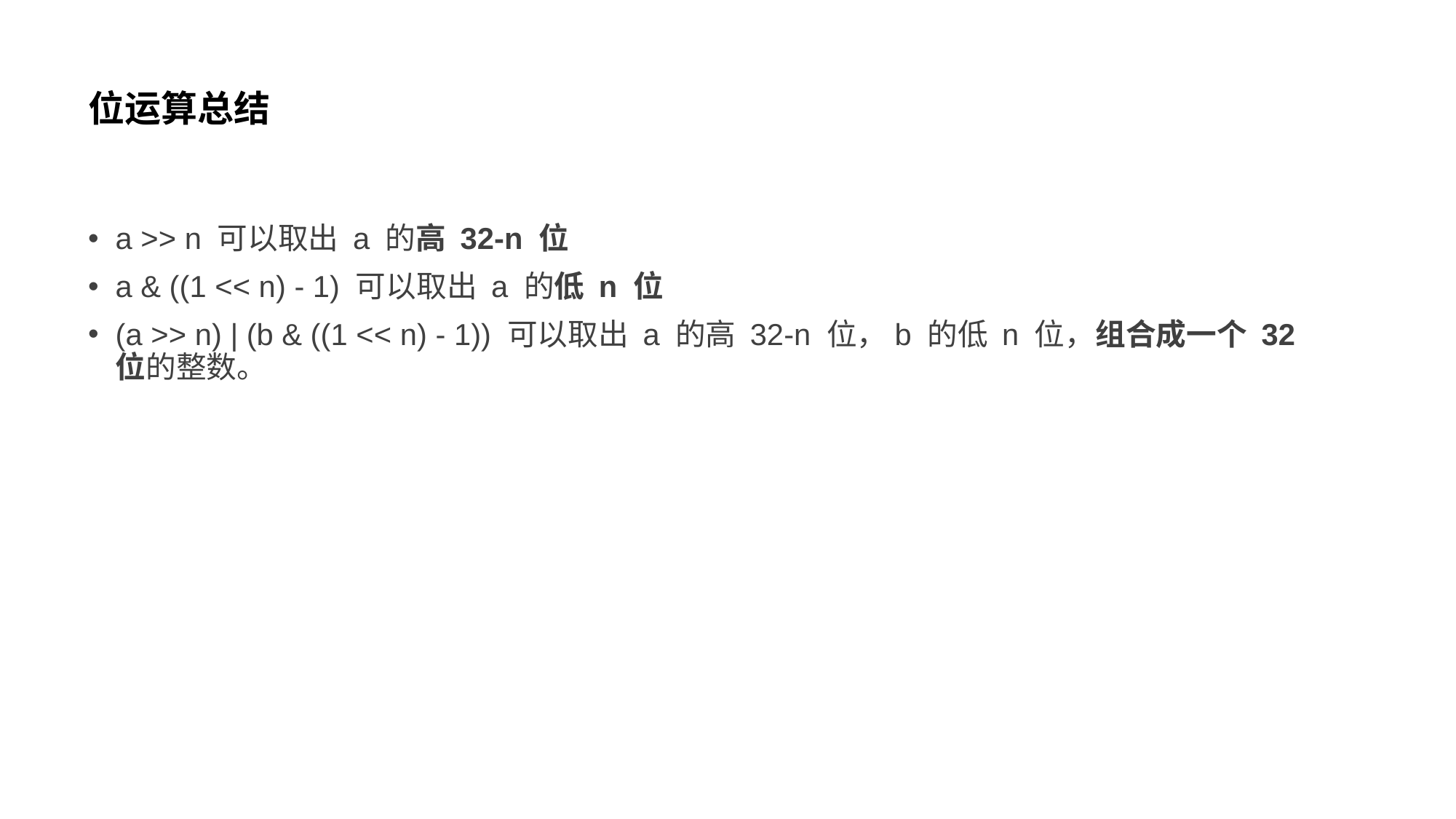

# 位运算总结
a >> n 可以取出 a 的高 32-n 位
a & ((1 << n) - 1) 可以取出 a 的低 n 位
(a >> n) | (b & ((1 << n) - 1)) 可以取出 a 的高 32-n 位，b 的低 n 位，组合成一个 32 位的整数。